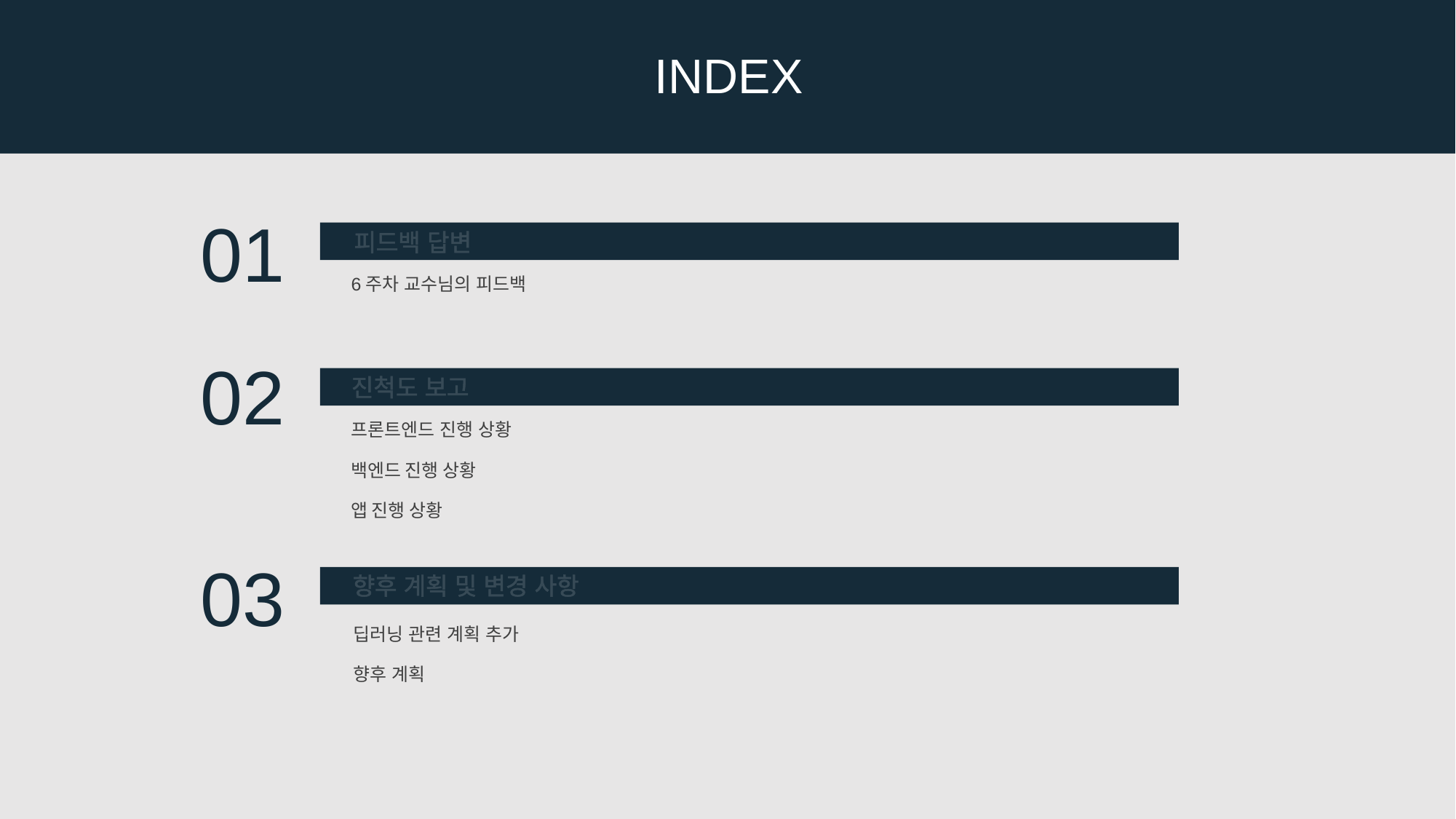

INDEX

01
피드백 답변

6주차 교수님의 피드백
02
진척도 보고

프론트엔드 진행 상황
백엔드 진행 상황
앱 진행 상황
03
향후 계획 및 변경 사항

딥러닝 관련 계획 추가

향후 계획